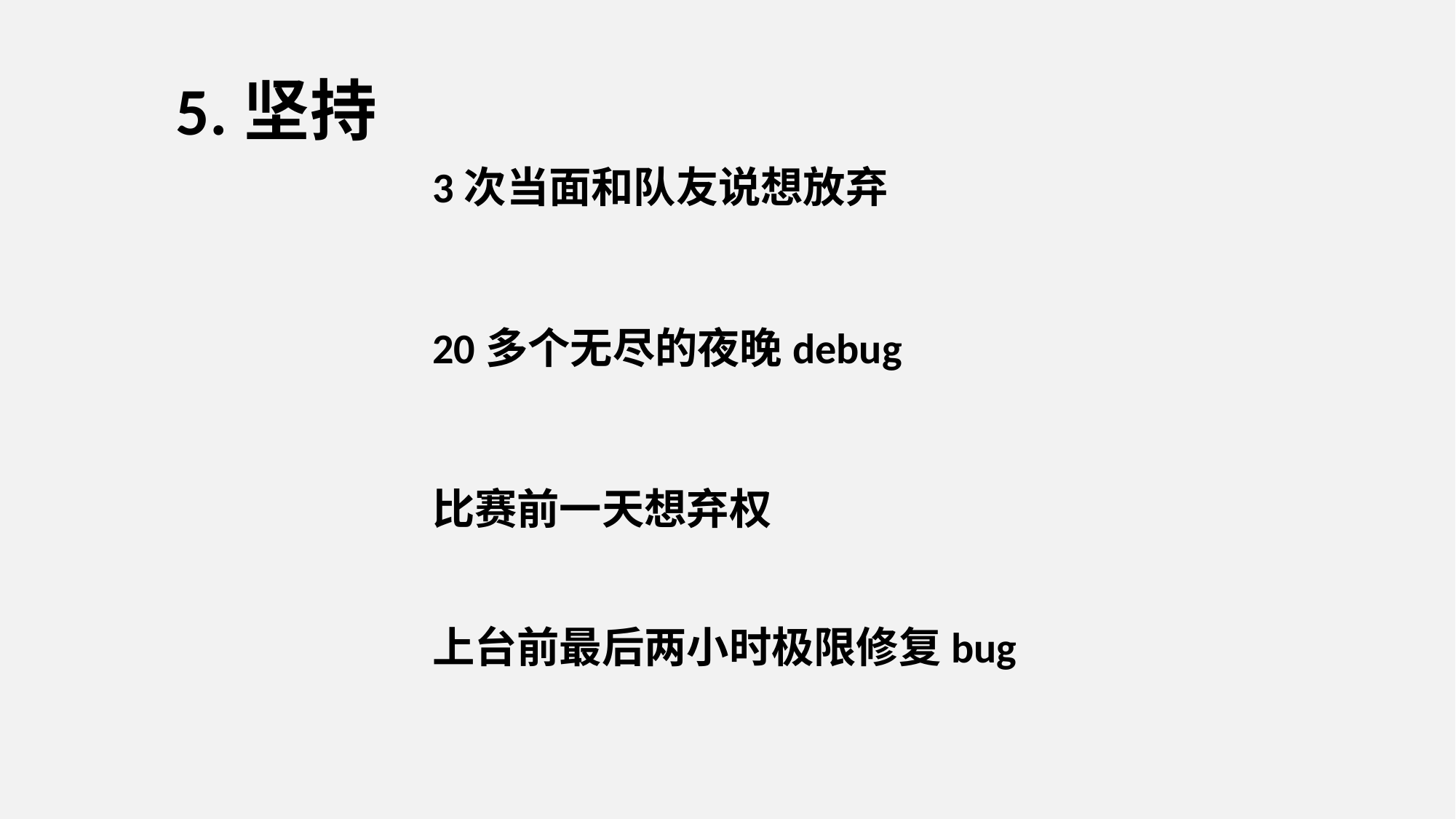

5.坚持
3次当面和队友说想放弃
20多个无尽的夜晚debug
比赛前一天想弃权
上台前最后两小时极限修复bug